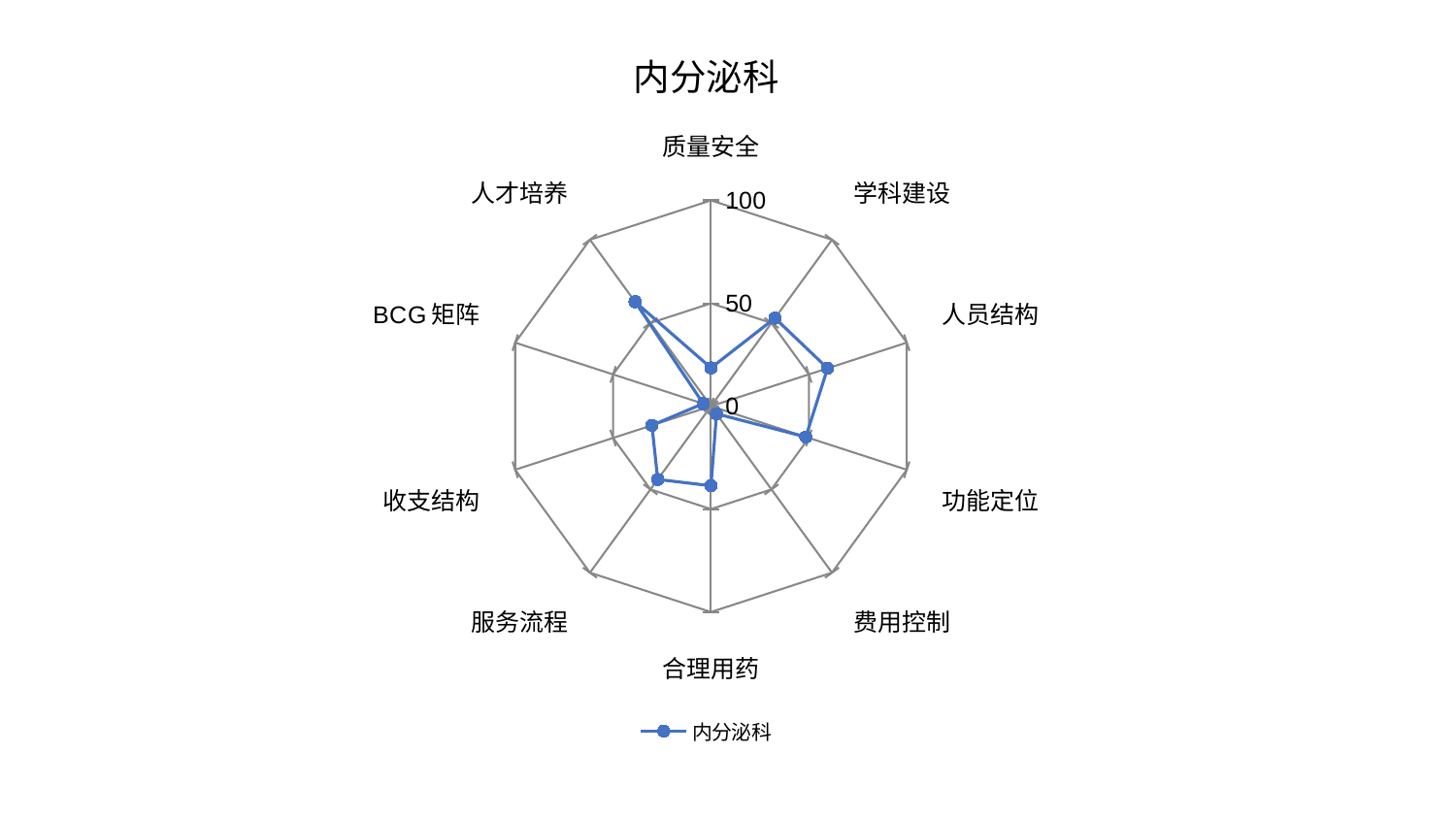

### Chart: 内分泌科

| Category | 内分泌科 |
|---|---|
| 质量安全 | 18.60702244239469 |
| 学科建设 | 52.90453750825515 |
| 人员结构 | 59.559457971258524 |
| 功能定位 | 48.424658408777596 |
| 费用控制 | 4.595562210410811 |
| 合理用药 | 38.661822208257306 |
| 服务流程 | 44.00201793133263 |
| 收支结构 | 30.1528687424664 |
| BCG矩阵 | 3.967435328294142 |
| 人才培养 | 62.76454489134679 |
135